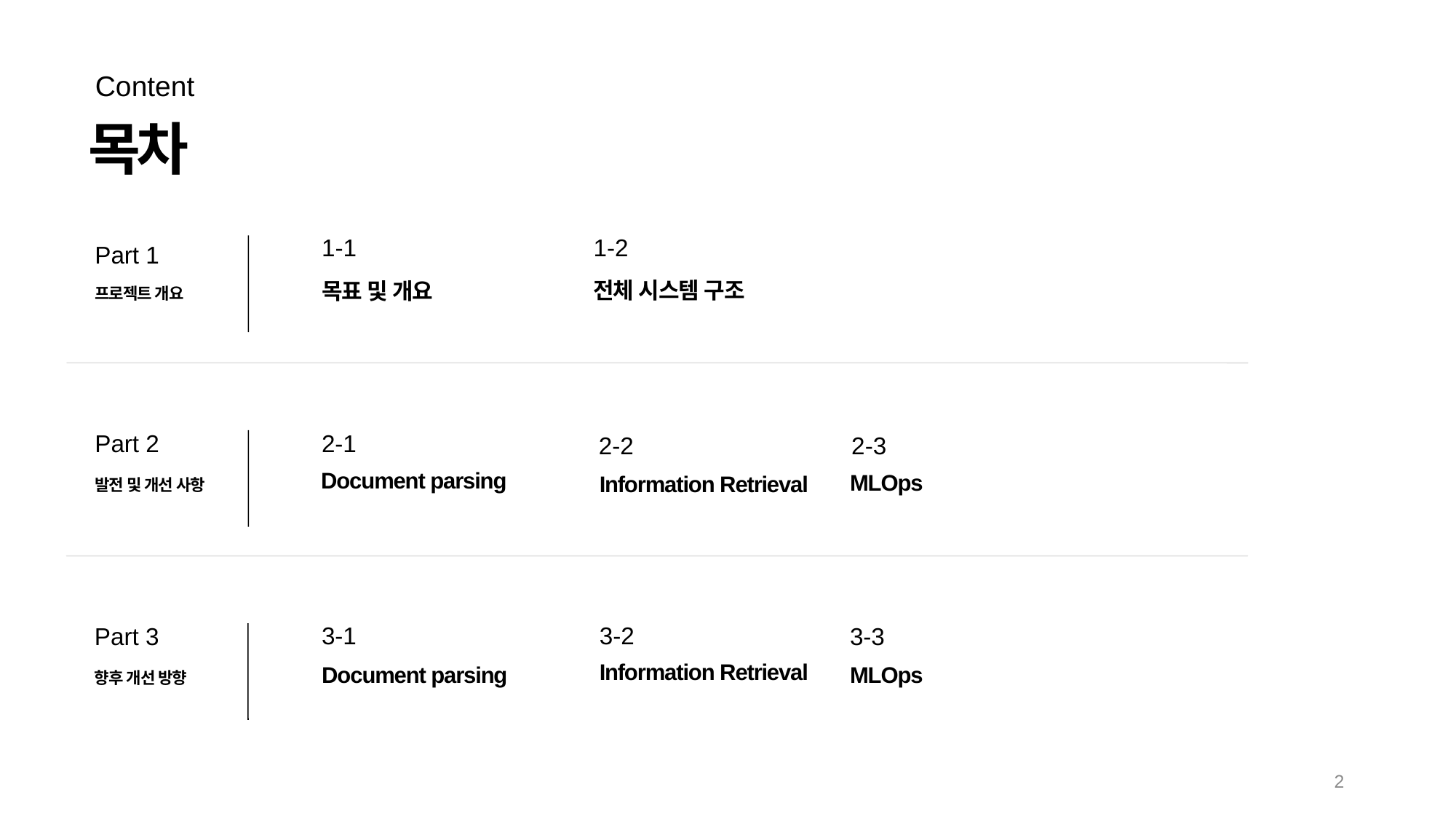

Content
목차
1-2
1-1
Part 1

프로젝트 개요
전체 시스템 구조
목표 및 개요

Part 2
2-1
2-2
2-3

Document parsing
발전 및 개선 사항
MLOps
Information Retrieval

3-1
3-2
Part 3
3-3

Information Retrieval
향후 개선 방향
Document parsing
MLOps
2